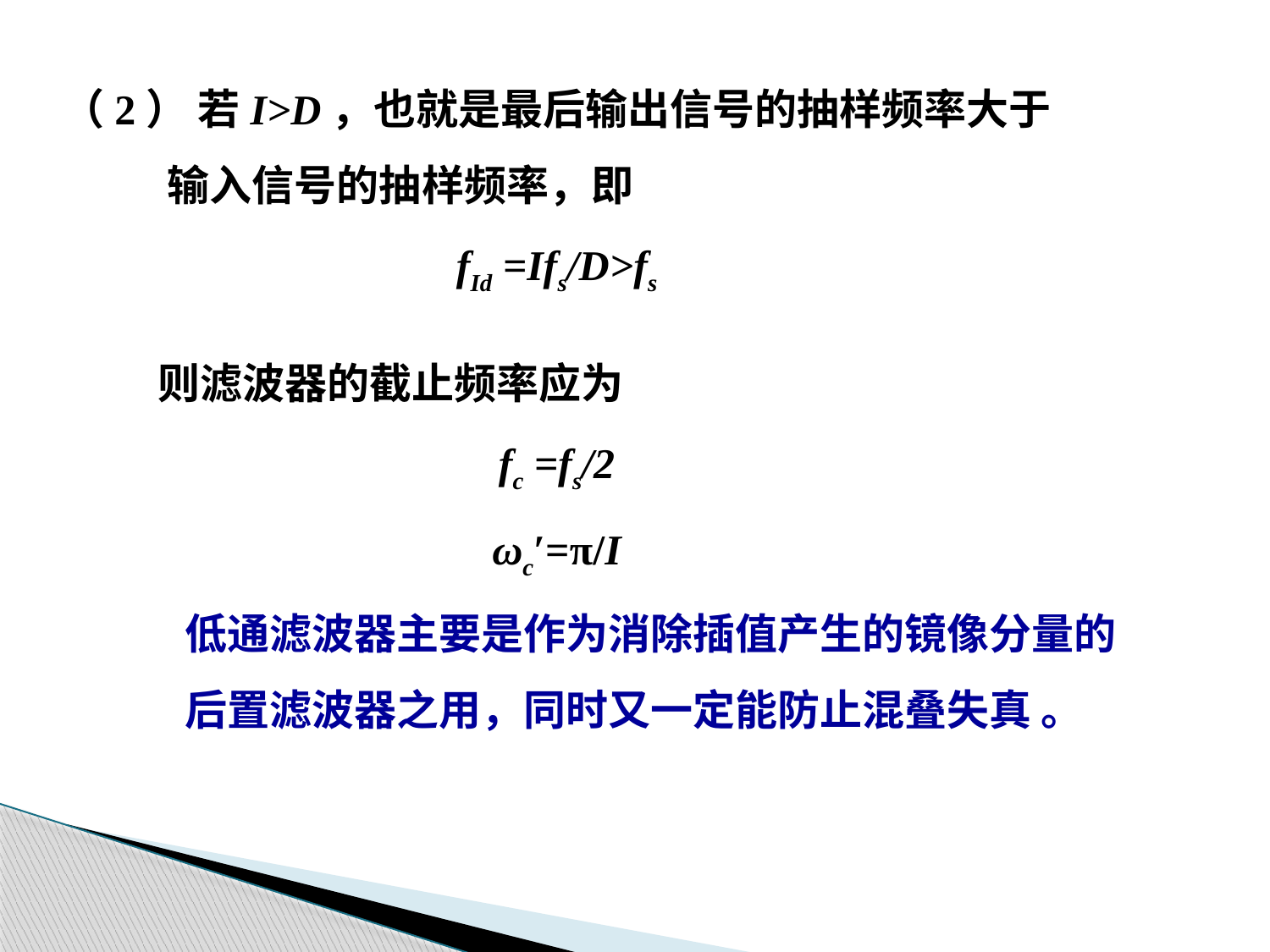

（2） 若I>D，也就是最后输出信号的抽样频率大于
          输入信号的抽样频率，即
fId =Ifs/D>fs

         则滤波器的截止频率应为
fc =fs/2
ωc′=π/I
低通滤波器主要是作为消除插值产生的镜像分量的
后置滤波器之用，同时又一定能防止混叠失真 。